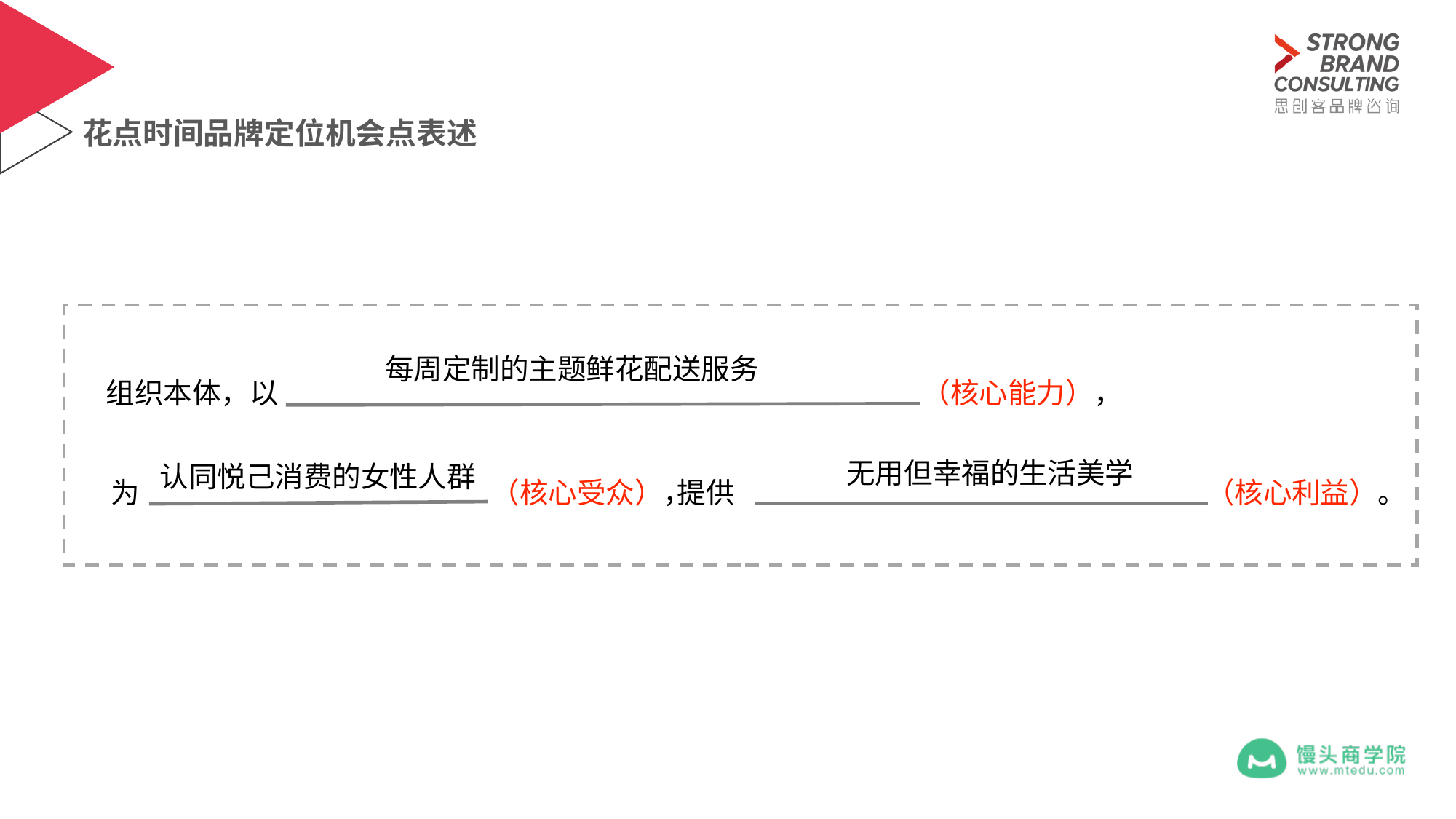

花点时间品牌定位机会点表述

每周定制的主题鲜花配送服务
组织本体，以
（核心能力），
为
（核心受众），
（核心利益）。
提供
无用但幸福的生活美学
认同悦己消费的女性人群